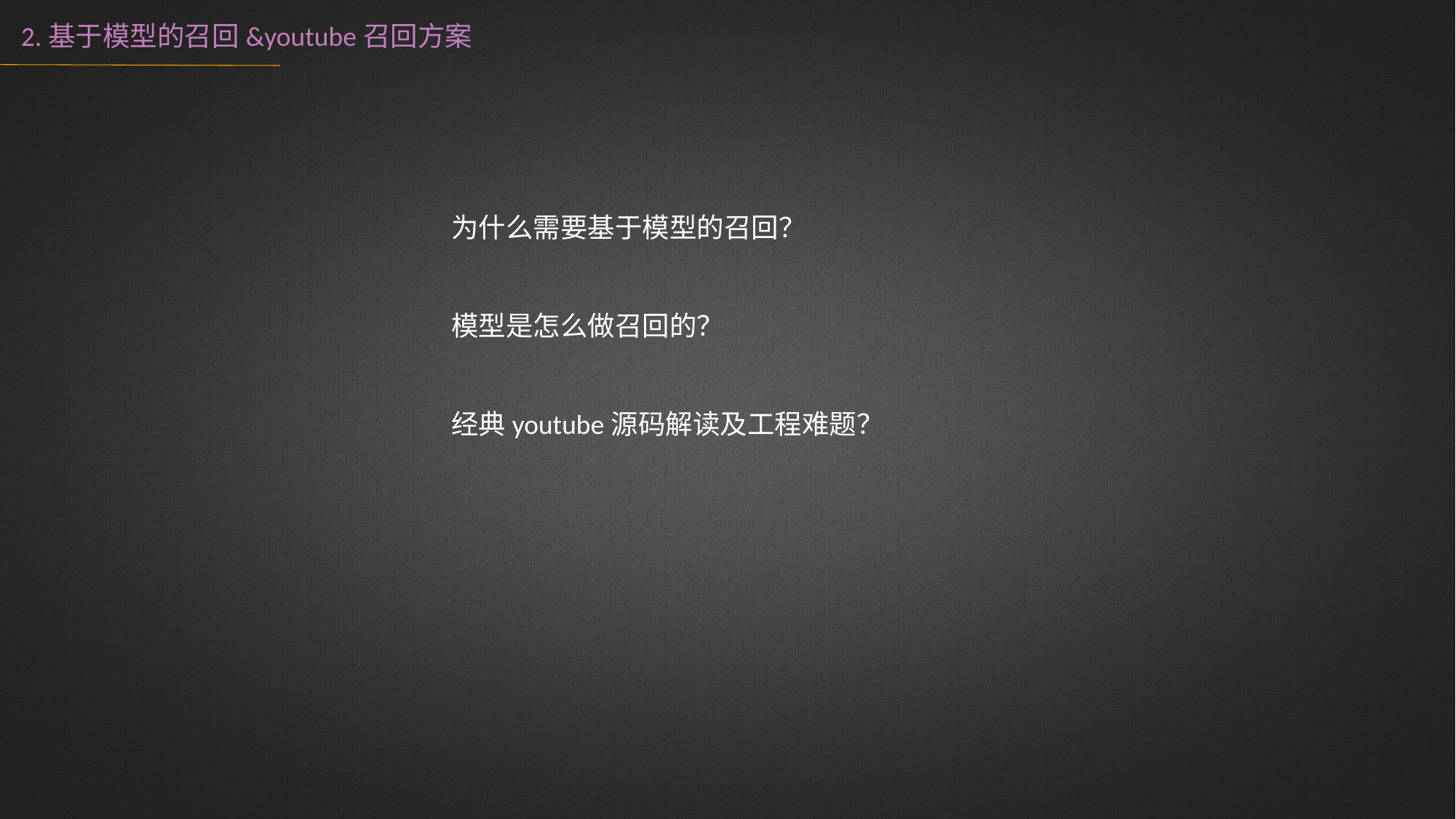

2.基于模型的召回&youtube召回方案
为什么需要基于模型的召回？

模型是怎么做召回的？

经典youtube源码解读及工程难题？